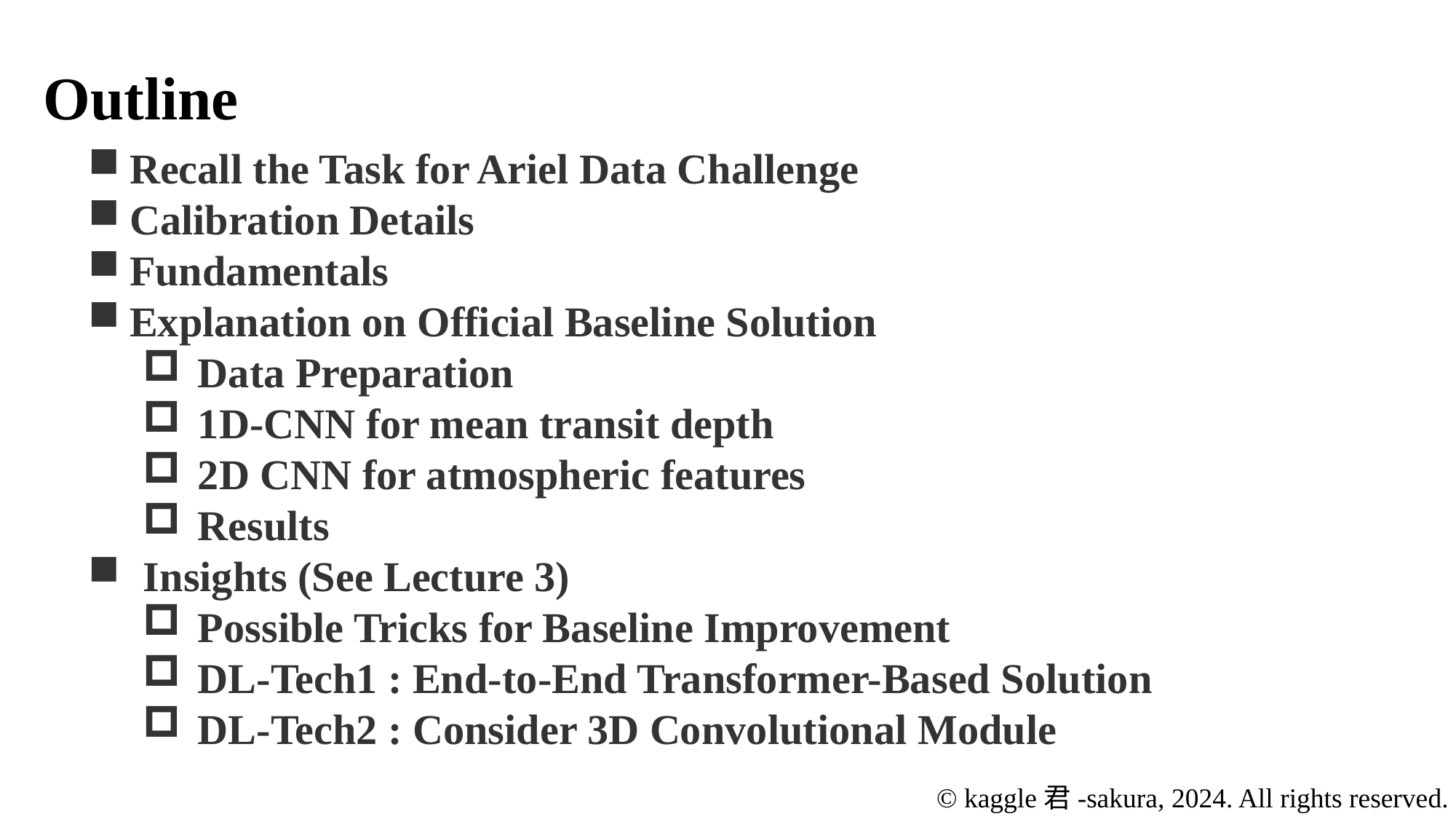

Outline
Recall the Task for Ariel Data Challenge
Calibration Details
Fundamentals
Explanation on Official Baseline Solution
Data Preparation
1D-CNN for mean transit depth
2D CNN for atmospheric features
Results
Insights (See Lecture 3)
Possible Tricks for Baseline Improvement
DL-Tech1 : End-to-End Transformer-Based Solution
DL-Tech2 : Consider 3D Convolutional Module

© kaggle君-sakura, 2024. All rights reserved.